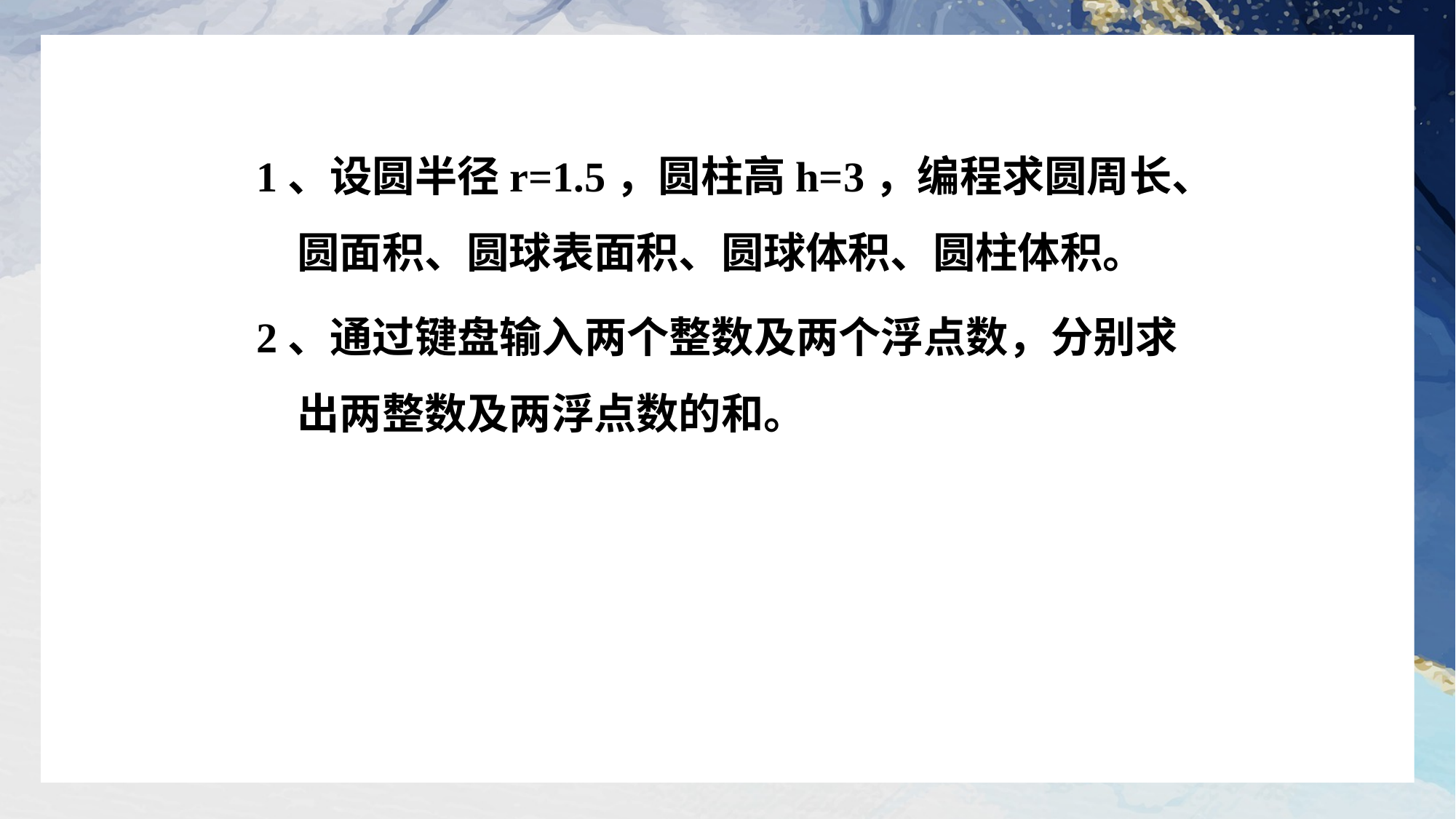

1、设圆半径r=1.5，圆柱高h=3，编程求圆周长、圆面积、圆球表面积、圆球体积、圆柱体积。
2、通过键盘输入两个整数及两个浮点数，分别求出两整数及两浮点数的和。